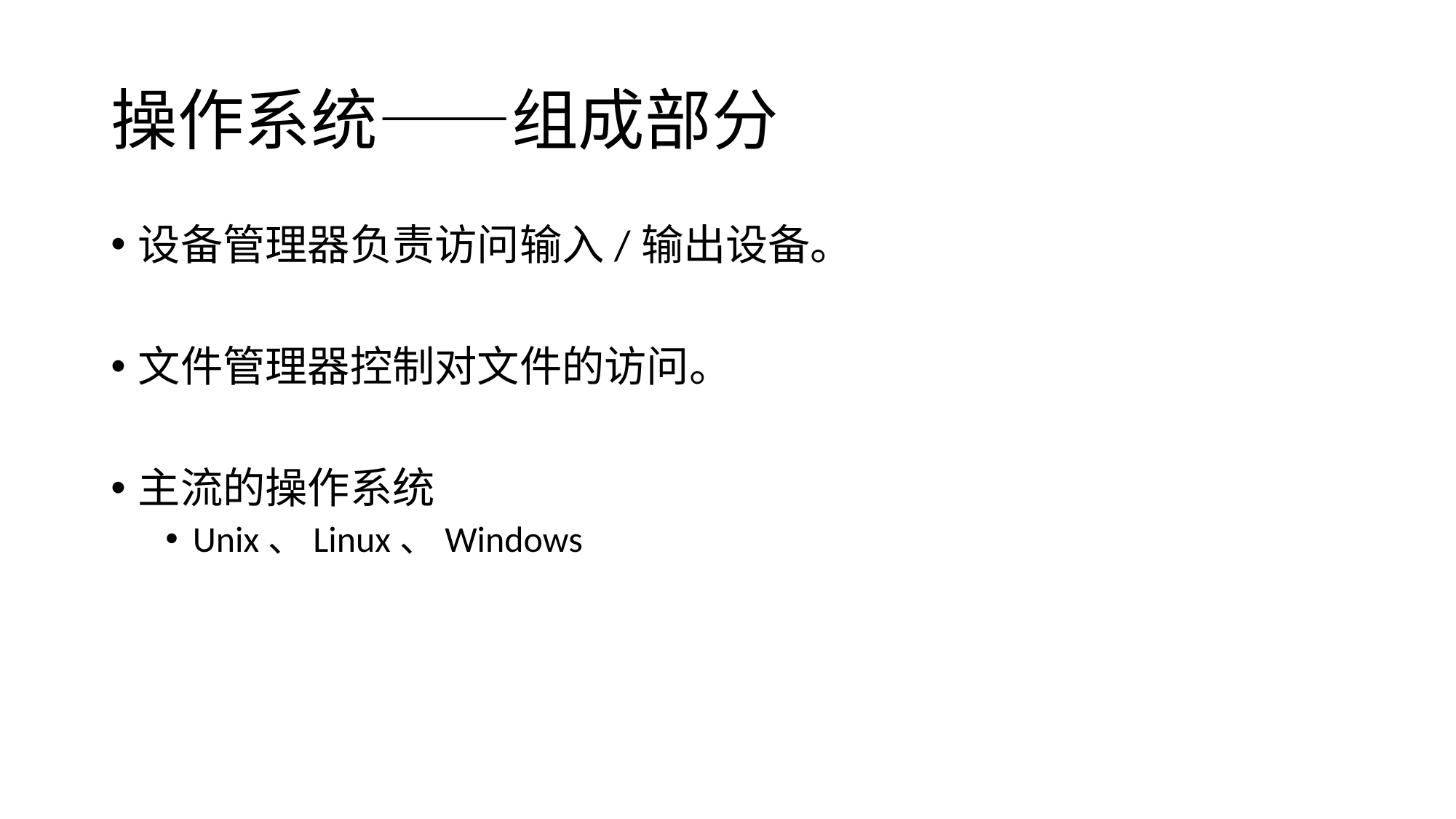

# 操作系统——组成部分
设备管理器负责访问输入/输出设备。

文件管理器控制对文件的访问。

主流的操作系统
Unix、Linux、Windows